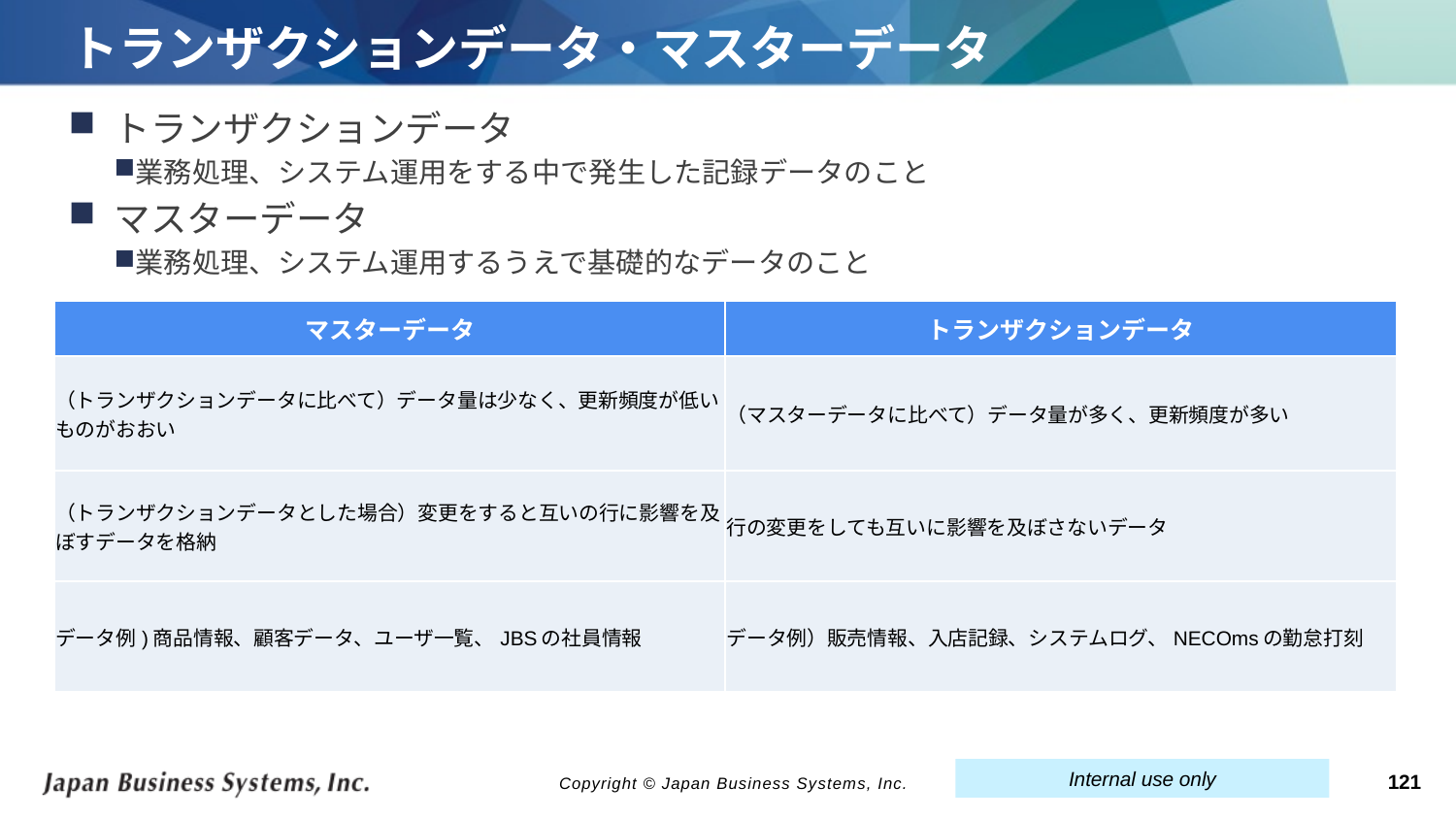

# トランザクションデータ・マスターデータ
トランザクションデータ
業務処理、システム運用をする中で発生した記録データのこと
マスターデータ
業務処理、システム運用するうえで基礎的なデータのこと

| マスターデータ | トランザクションデータ |
| --- | --- |
| （トランザクションデータに比べて）データ量は少なく、更新頻度が低いものがおおい | （マスターデータに比べて）データ量が多く、更新頻度が多い |
| （トランザクションデータとした場合）変更をすると互いの行に影響を及ぼすデータを格納 | 行の変更をしても互いに影響を及ぼさないデータ |
| データ例)商品情報、顧客データ、ユーザ一覧、JBSの社員情報 | データ例）販売情報、入店記録、システムログ、NECOmsの勤怠打刻 |